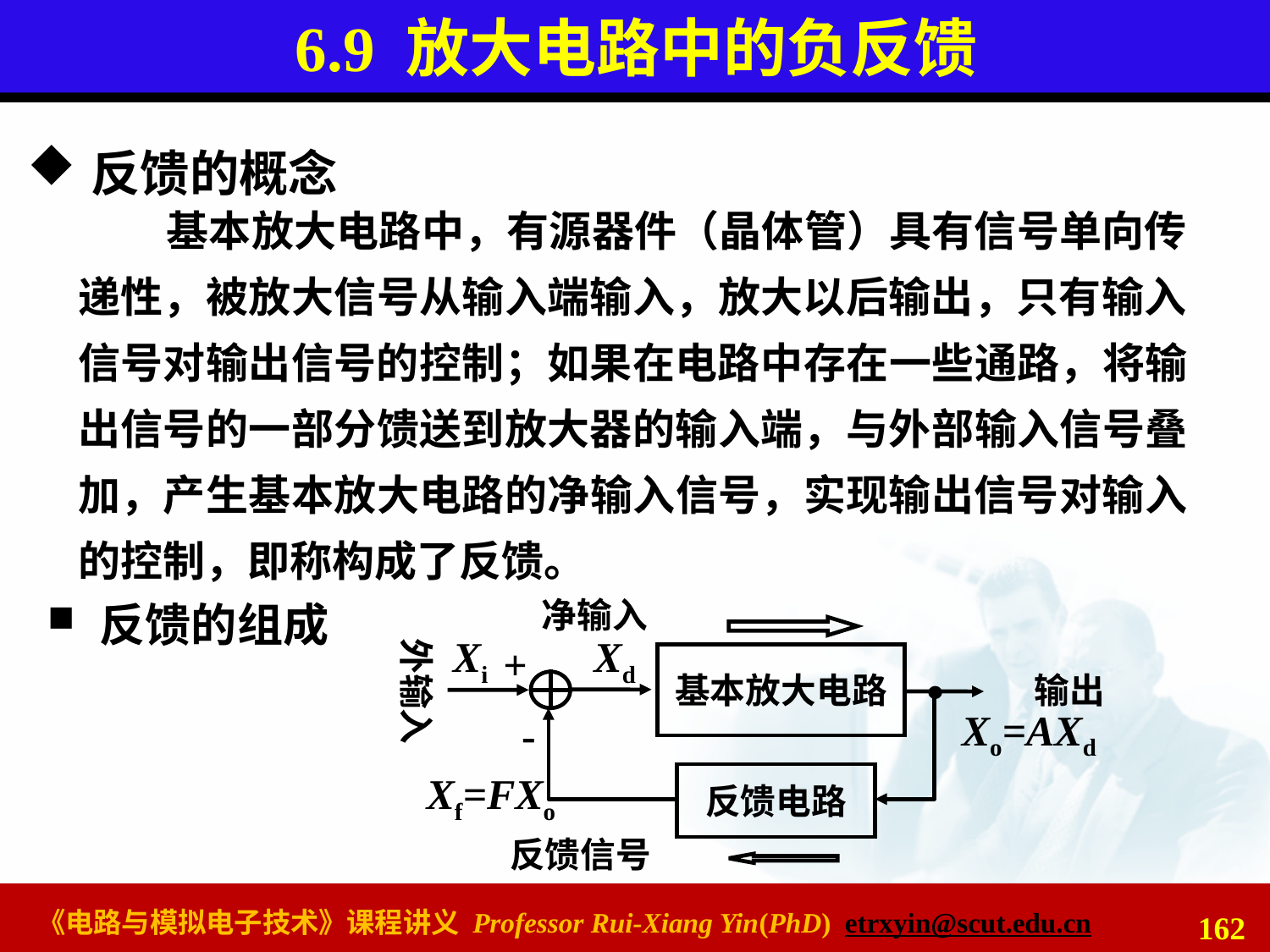

# 6.9 放大电路中的负反馈
反馈的概念
        基本放大电路中，有源器件（晶体管）具有信号单向传递性，被放大信号从输入端输入，放大以后输出，只有输入信号对输出信号的控制；如果在电路中存在一些通路，将输出信号的一部分馈送到放大器的输入端，与外部输入信号叠加，产生基本放大电路的净输入信号，实现输出信号对输入的控制，即称构成了反馈。
净输入
外输入
基本放大电路
输出

反馈电路
反馈信号

Xi
Xd
+
Xo=AXd
-
Xf=FXo

 反馈的组成
162